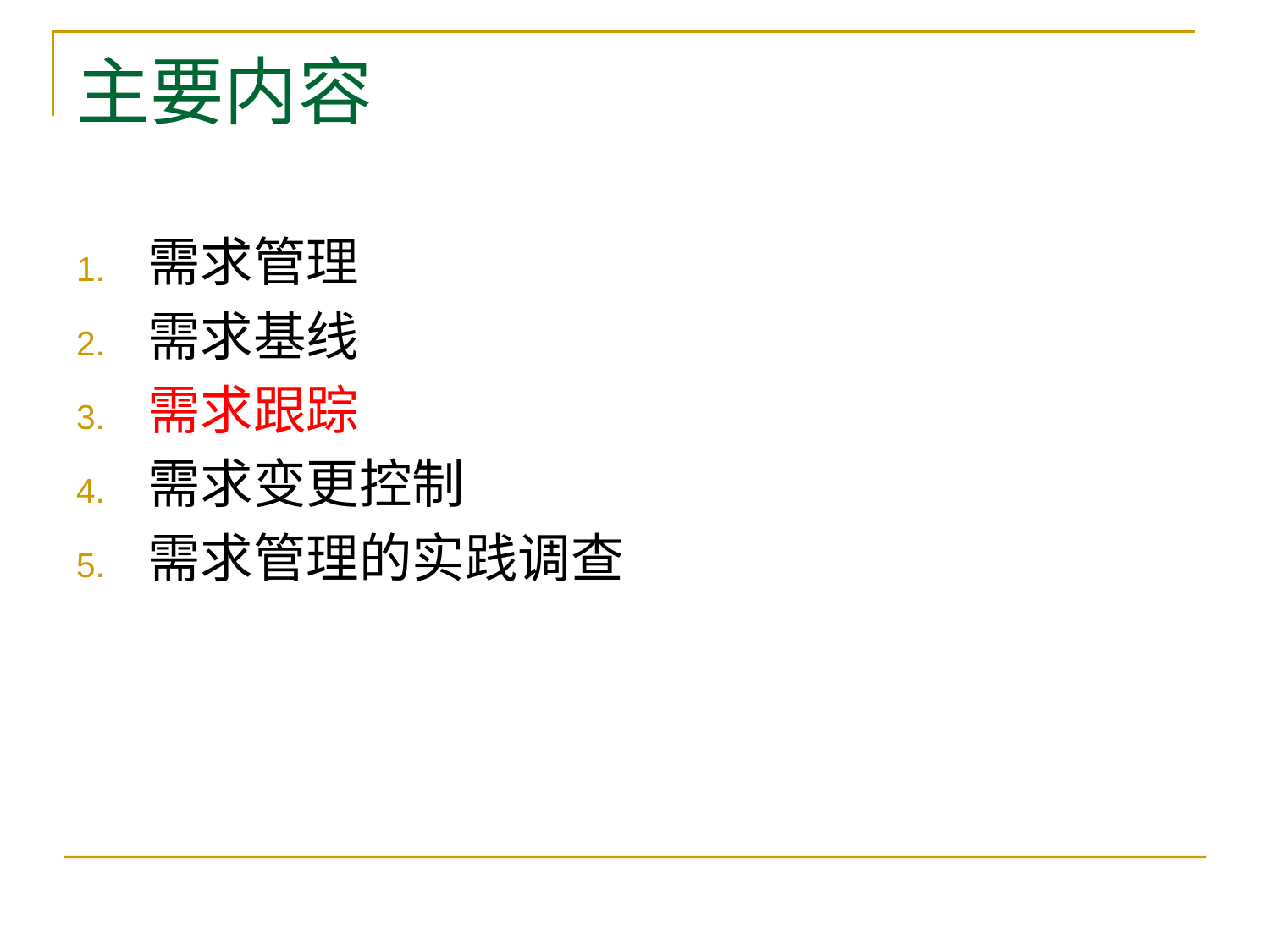

# 主要内容
需求管理
需求基线
需求跟踪
需求变更控制
需求管理的实践调查